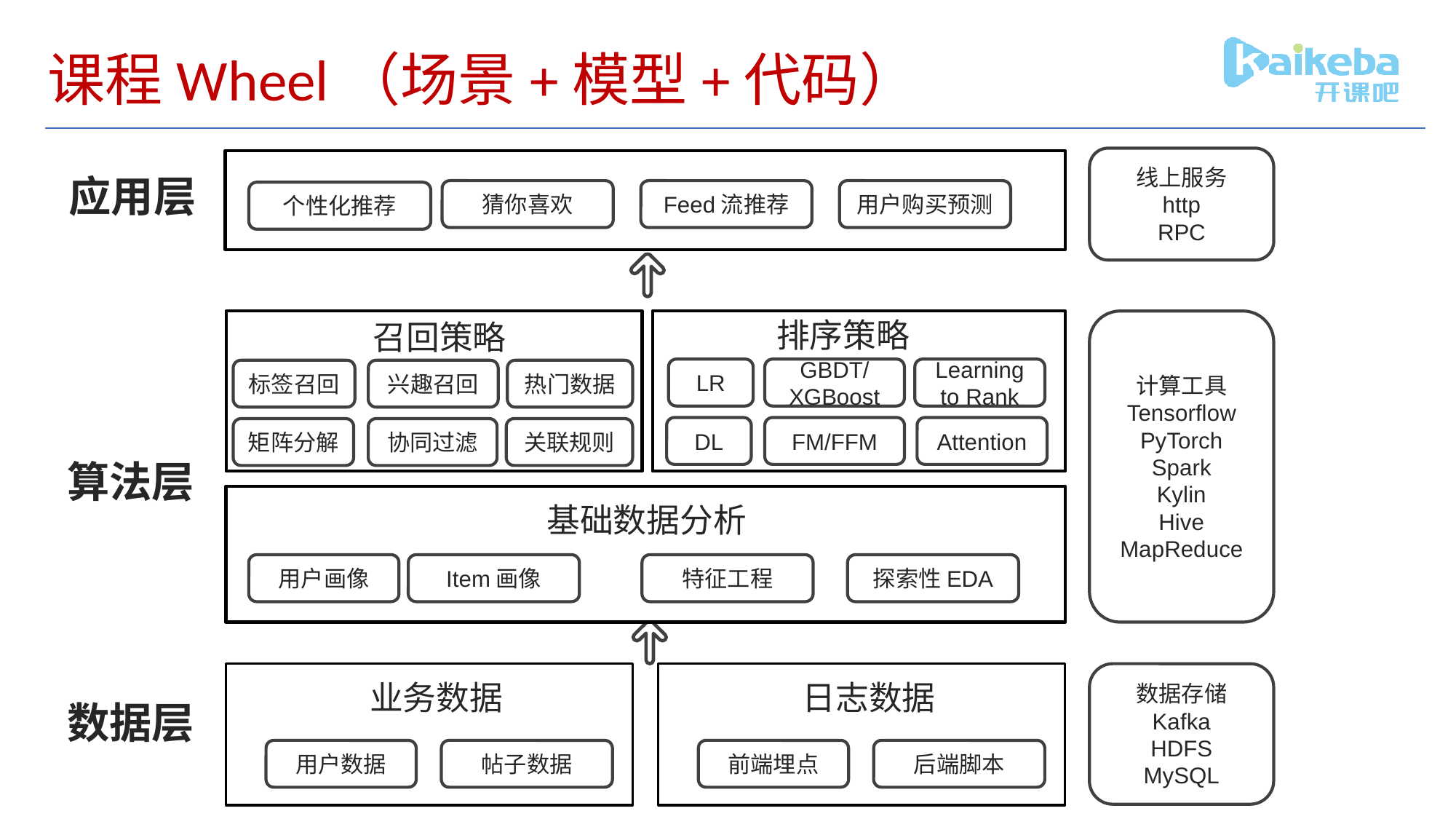

# 课程Wheel（场景+模型+代码）
线上服务
http
RPC

应用层
猜你喜欢
Feed流推荐
用户购买预测
个性化推荐

排序策略

召回策略

计算工具
Tensorflow
PyTorch
Spark
Kylin
Hive
MapReduce
LR
GBDT/
XGBoost
Learning to Rank
标签召回
兴趣召回
热门数据
DL
FM/FFM
Attention
矩阵分解
协同过滤
关联规则
算法层

基础数据分析
用户画像
Item画像
特征工程
探索性EDA

数据存储
Kafka
HDFS
MySQL
业务数据
日志数据
数据层
用户数据
帖子数据
前端埋点
后端脚本